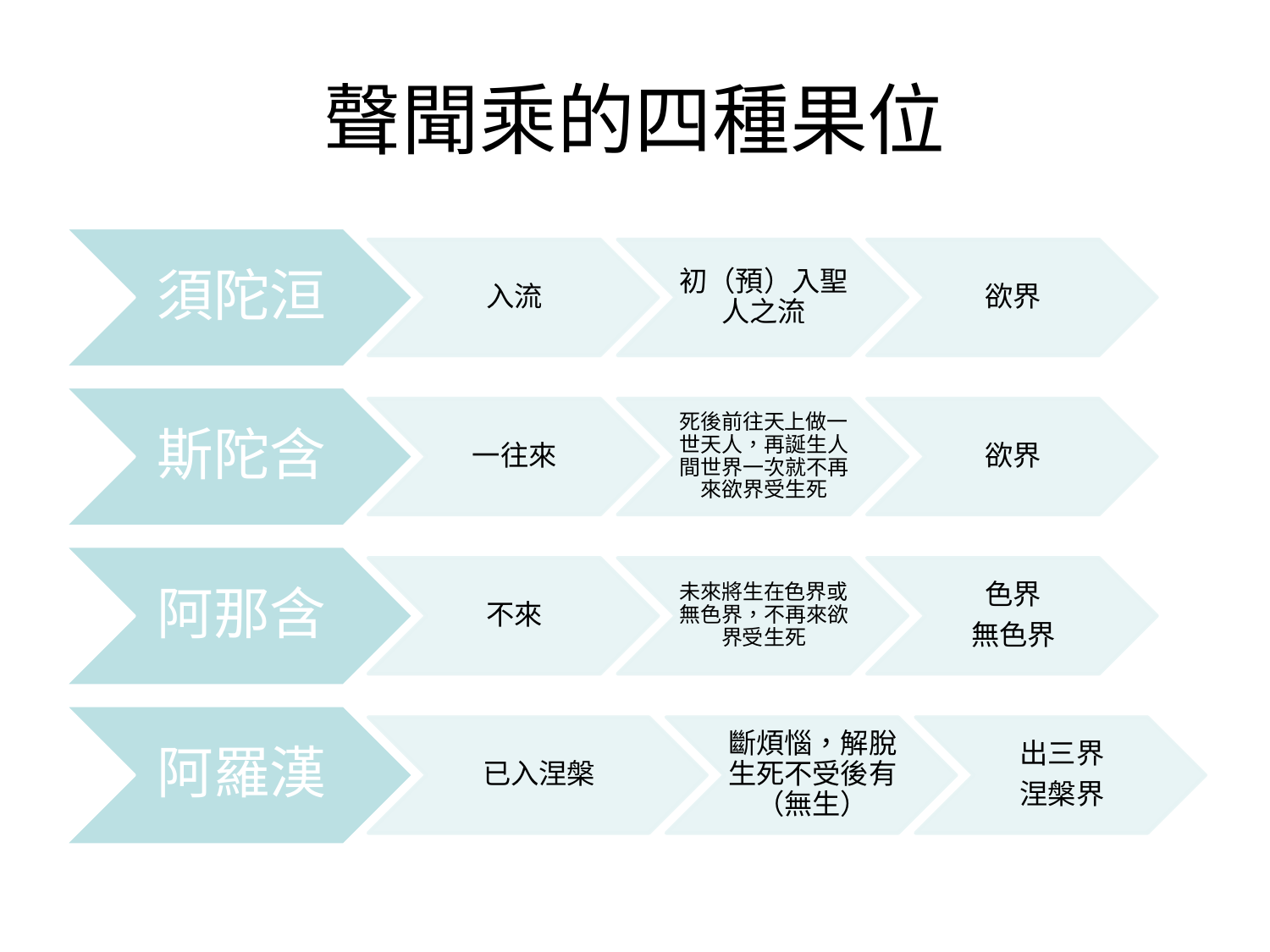

# 聲聞乘的四種果位
須陀洹
入流
初（預）入聖人之流
欲界
斯陀含
一往來
死後前往天上做一世天人，再誕生人間世界一次就不再來欲界受生死
欲界
阿那含
不來
未來將生在色界或無色界，不再來欲界受生死
色界
無色界
阿羅漢
已入涅槃
斷煩惱，解脫生死不受後有（無生）
出三界
涅槃界